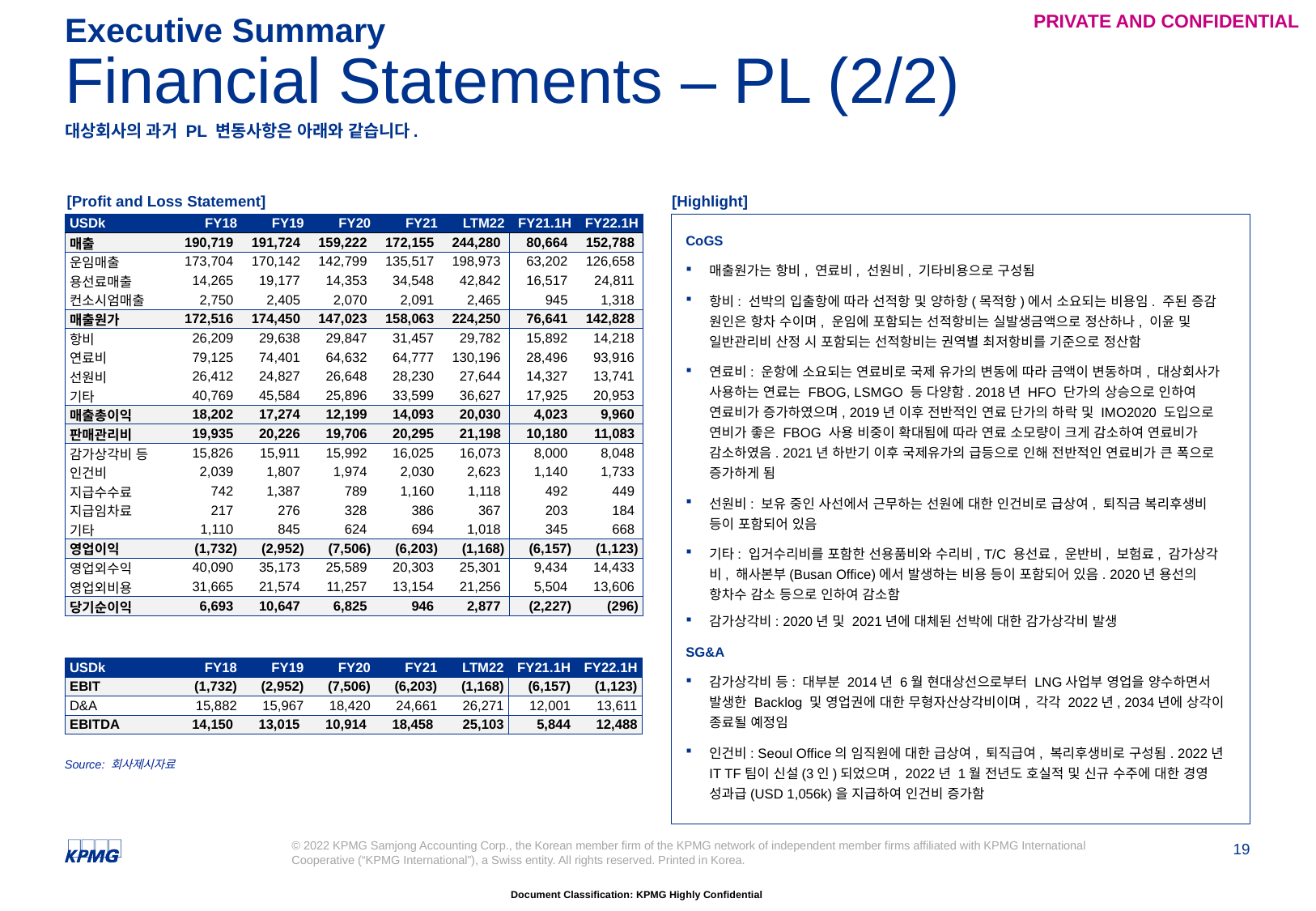

Executive Summary
# Financial Statements – PL (2/2)
대상회사의 과거 PL 변동사항은 아래와 같습니다.
[Profit and Loss Statement]
[Highlight]
CoGS
매출원가는 항비, 연료비, 선원비, 기타비용으로 구성됨
항비: 선박의 입출항에 따라 선적항 및 양하항(목적항)에서 소요되는 비용임. 주된 증감 원인은 항차 수이며, 운임에 포함되는 선적항비는 실발생금액으로 정산하나, 이윤 및 일반관리비 산정 시 포함되는 선적항비는 권역별 최저항비를 기준으로 정산함
연료비: 운항에 소요되는 연료비로 국제 유가의 변동에 따라 금액이 변동하며, 대상회사가 사용하는 연료는 FBOG, LSMGO 등 다양함. 2018년 HFO 단가의 상승으로 인하여 연료비가 증가하였으며, 2019년 이후 전반적인 연료 단가의 하락 및 IMO2020 도입으로 연비가 좋은 FBOG 사용 비중이 확대됨에 따라 연료 소모량이 크게 감소하여 연료비가 감소하였음. 2021년 하반기 이후 국제유가의 급등으로 인해 전반적인 연료비가 큰 폭으로 증가하게 됨
선원비: 보유 중인 사선에서 근무하는 선원에 대한 인건비로 급상여, 퇴직금 복리후생비 등이 포함되어 있음
기타: 입거수리비를 포함한 선용품비와 수리비, T/C 용선료, 운반비, 보험료, 감가상각비, 해사본부(Busan Office)에서 발생하는 비용 등이 포함되어 있음. 2020년 용선의 항차수 감소 등으로 인하여 감소함
감가상각비: 2020년 및 2021년에 대체된 선박에 대한 감가상각비 발생
SG&A
감가상각비 등: 대부분 2014년 6월 현대상선으로부터 LNG사업부 영업을 양수하면서 발생한 Backlog 및 영업권에 대한 무형자산상각비이며, 각각 2022년, 2034년에 상각이 종료될 예정임
인건비: Seoul Office의 임직원에 대한 급상여, 퇴직급여, 복리후생비로 구성됨. 2022년 IT TF팀이 신설(3인)되었으며,  2022년 1월 전년도 호실적 및 신규 수주에 대한 경영 성과급(USD 1,056k)을 지급하여 인건비 증가함

| USDk | FY18 | FY19 | FY20 | FY21 | LTM22 | FY21.1H | FY22.1H |
| --- | --- | --- | --- | --- | --- | --- | --- |
| 매출 | 190,719 | 191,724 | 159,222 | 172,155 | 244,280 | 80,664 | 152,788 |
| 운임매출 | 173,704 | 170,142 | 142,799 | 135,517 | 198,973 | 63,202 | 126,658 |
| 용선료매출 | 14,265 | 19,177 | 14,353 | 34,548 | 42,842 | 16,517 | 24,811 |
| 컨소시엄매출 | 2,750 | 2,405 | 2,070 | 2,091 | 2,465 | 945 | 1,318 |
| 매출원가 | 172,516 | 174,450 | 147,023 | 158,063 | 224,250 | 76,641 | 142,828 |
| 항비 | 26,209 | 29,638 | 29,847 | 31,457 | 29,782 | 15,892 | 14,218 |
| 연료비 | 79,125 | 74,401 | 64,632 | 64,777 | 130,196 | 28,496 | 93,916 |
| 선원비 | 26,412 | 24,827 | 26,648 | 28,230 | 27,644 | 14,327 | 13,741 |
| 기타 | 40,769 | 45,584 | 25,896 | 33,599 | 36,627 | 17,925 | 20,953 |
| 매출총이익 | 18,202 | 17,274 | 12,199 | 14,093 | 20,030 | 4,023 | 9,960 |
| 판매관리비 | 19,935 | 20,226 | 19,706 | 20,295 | 21,198 | 10,180 | 11,083 |
| 감가상각비 등 | 15,826 | 15,911 | 15,992 | 16,025 | 16,073 | 8,000 | 8,048 |
| 인건비 | 2,039 | 1,807 | 1,974 | 2,030 | 2,623 | 1,140 | 1,733 |
| 지급수수료 | 742 | 1,387 | 789 | 1,160 | 1,118 | 492 | 449 |
| 지급임차료 | 217 | 276 | 328 | 386 | 367 | 203 | 184 |
| 기타 | 1,110 | 845 | 624 | 694 | 1,018 | 345 | 668 |
| 영업이익 | (1,732) | (2,952) | (7,506) | (6,203) | (1,168) | (6,157) | (1,123) |
| 영업외수익 | 40,090 | 35,173 | 25,589 | 20,303 | 25,301 | 9,434 | 14,433 |
| 영업외비용 | 31,665 | 21,574 | 11,257 | 13,154 | 21,256 | 5,504 | 13,606 |
| 당기순이익 | 6,693 | 10,647 | 6,825 | 946 | 2,877 | (2,227) | (296) |
| USDk | FY18 | FY19 | FY20 | FY21 | LTM22 | FY21.1H | FY22.1H |
| --- | --- | --- | --- | --- | --- | --- | --- |
| EBIT | (1,732) | (2,952) | (7,506) | (6,203) | (1,168) | (6,157) | (1,123) |
| D&A | 15,882 | 15,967 | 18,420 | 24,661 | 26,271 | 12,001 | 13,611 |
| EBITDA | 14,150 | 13,015 | 10,914 | 18,458 | 25,103 | 5,844 | 12,488 |
Source: 회사제시자료